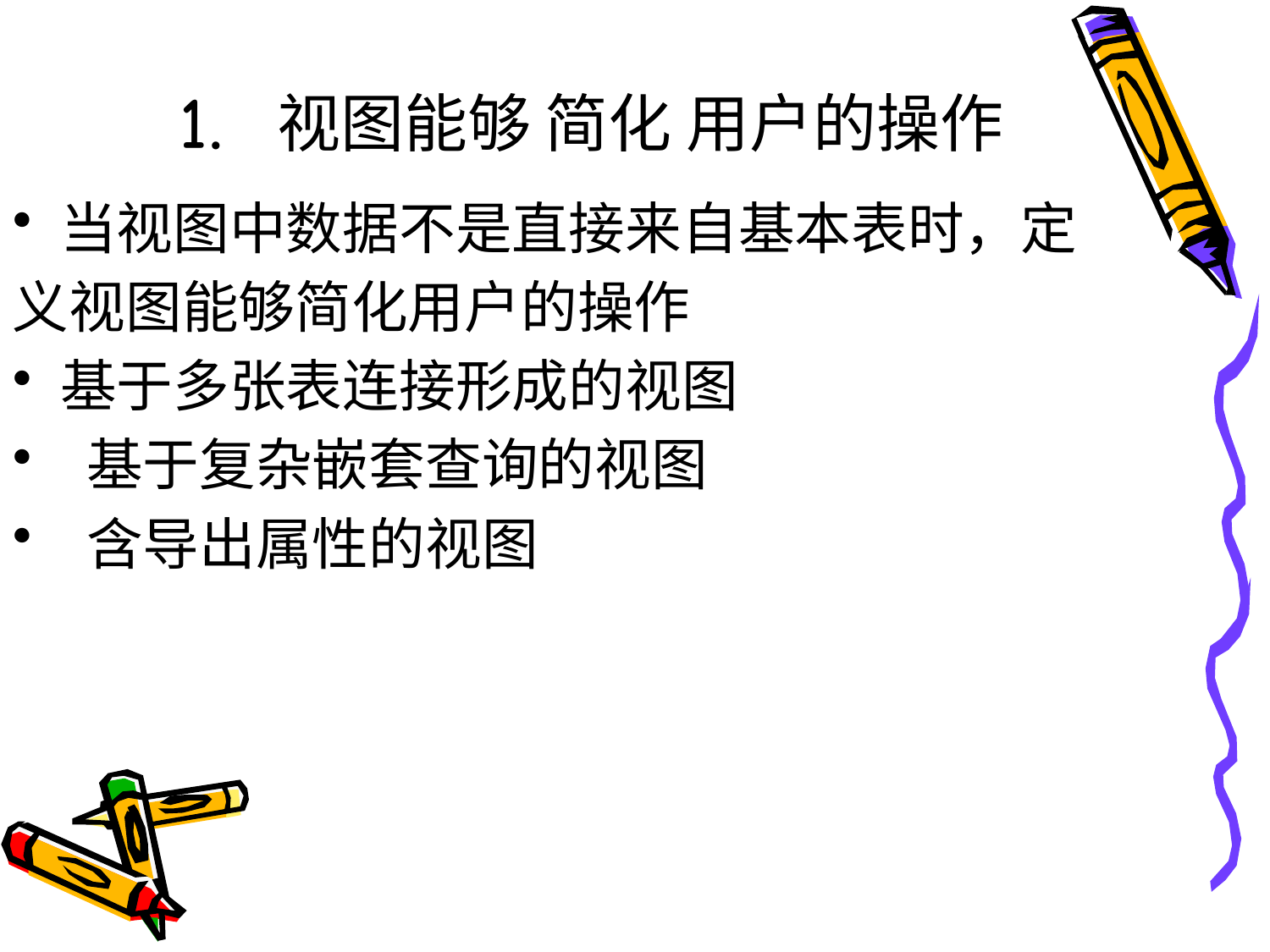

# 1.  视图能够 简化 用户的操作
当视图中数据不是直接来自基本表时，定
义视图能够简化用户的操作
基于多张表连接形成的视图
 基于复杂嵌套查询的视图
 含导出属性的视图